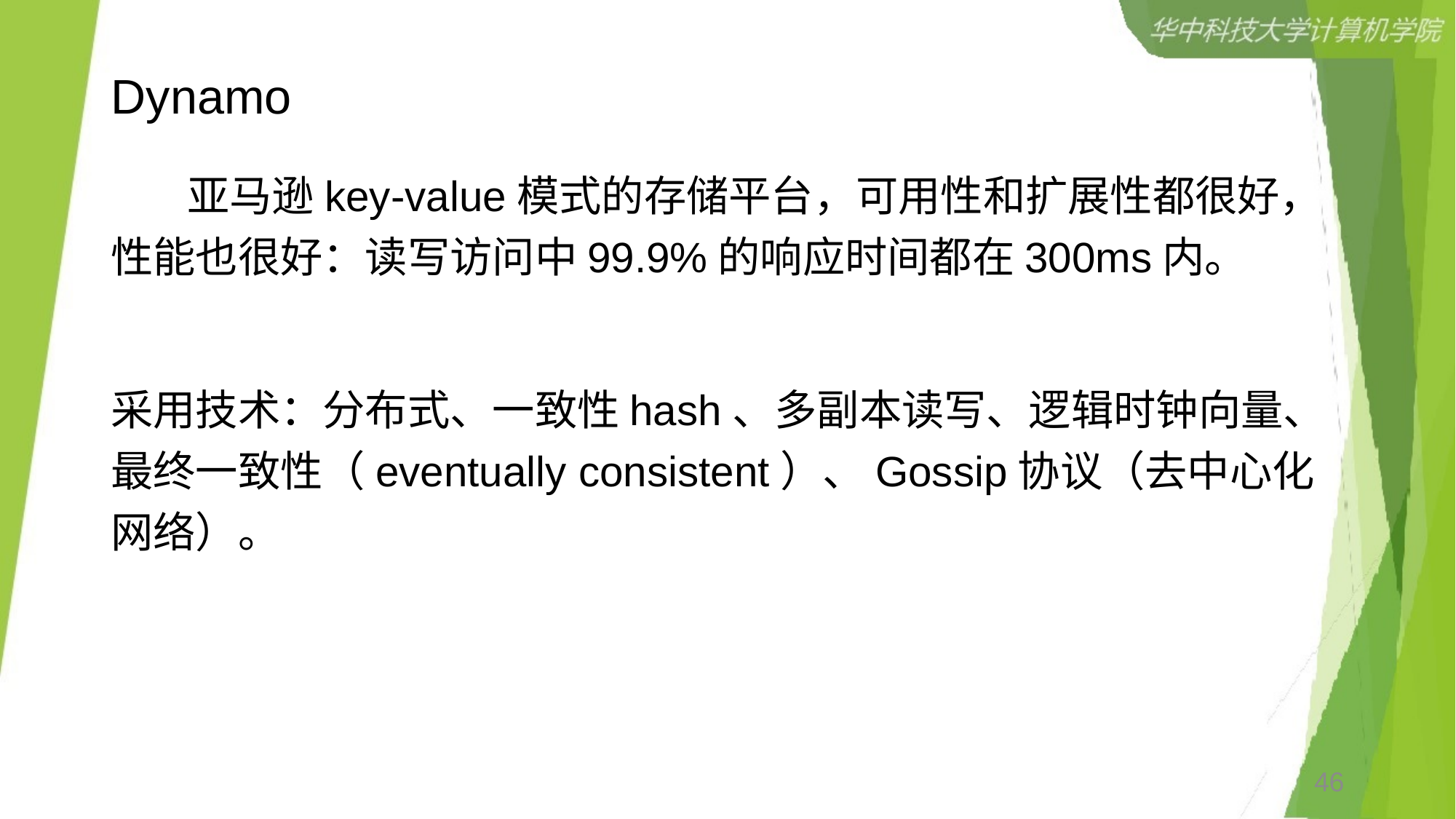

# Dynamo
       亚马逊key-value模式的存储平台，可用性和扩展性都很好，性能也很好：读写访问中99.9%的响应时间都在300ms内。

采用技术：分布式、一致性hash、多副本读写、逻辑时钟向量、最终一致性（eventually consistent）、Gossip协议（去中心化网络）。
46